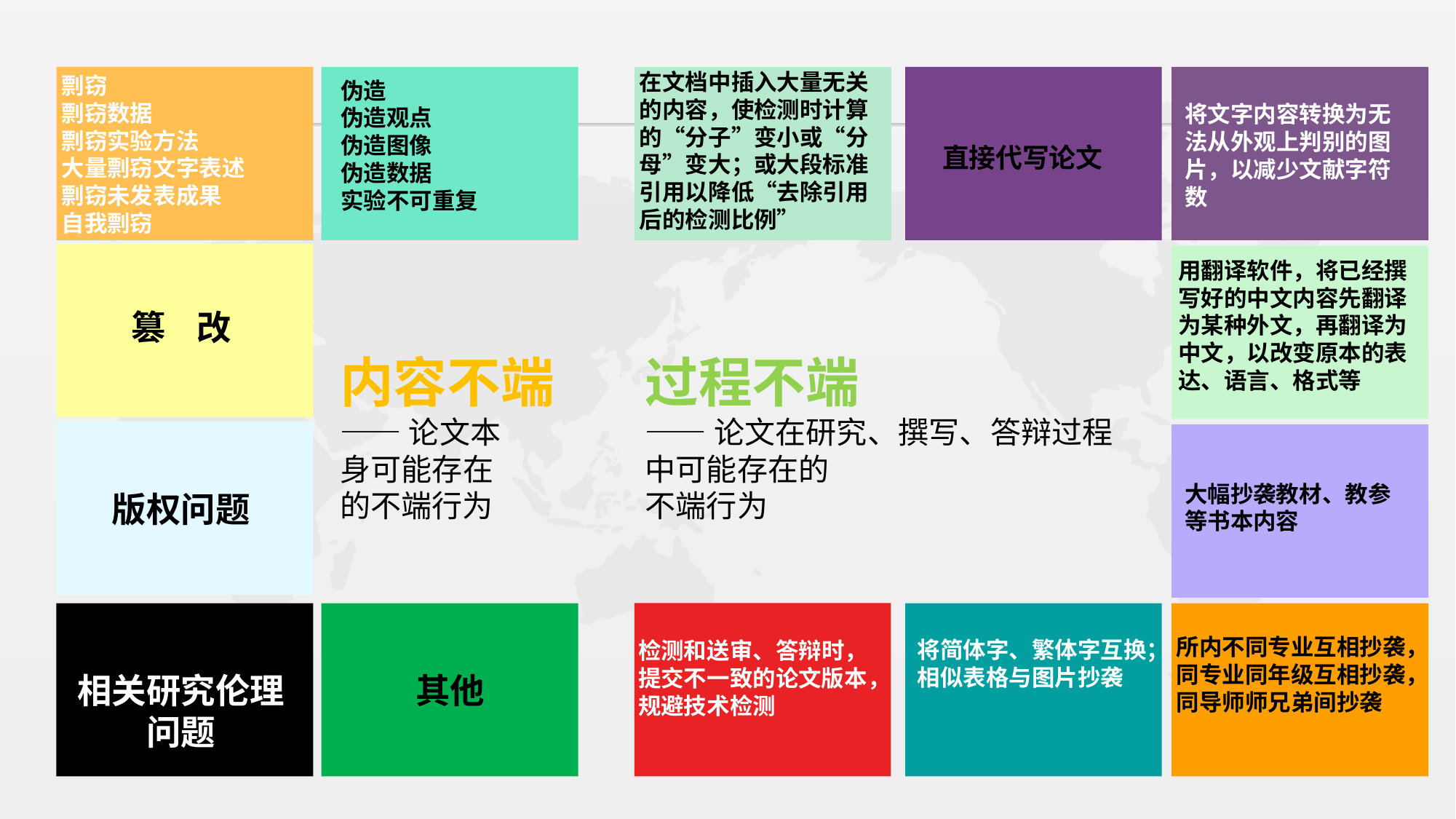

在文档中插入大量无关的内容，使检测时计算的“分子”变小或“分母”变大；或大段标准引用以降低“去除引用后的检测比例”
剽窃
剽窃数据
剽窃实验方法
大量剽窃文字表述
剽窃未发表成果
自我剽窃
伪造
伪造观点
伪造图像
伪造数据
实验不可重复
将文字内容转换为无法从外观上判别的图片，以减少文献字符数
直接代写论文

用翻译软件，将已经撰写好的中文内容先翻译为某种外文，再翻译为中文，以改变原本的表达、语言、格式等
内容不端
——论文本
身可能存在
的不端行为
过程不端
——论文在研究、撰写、答辩过程
中可能存在的
不端行为
篡    改

大幅抄袭教材、教参等书本内容
版权问题

所内不同专业互相抄袭，同专业同年级互相抄袭，同导师师兄弟间抄袭
将简体字、繁体字互换；
相似表格与图片抄袭
检测和送审、答辩时，提交不一致的论文版本，规避技术检测
相关研究伦理问题
其他